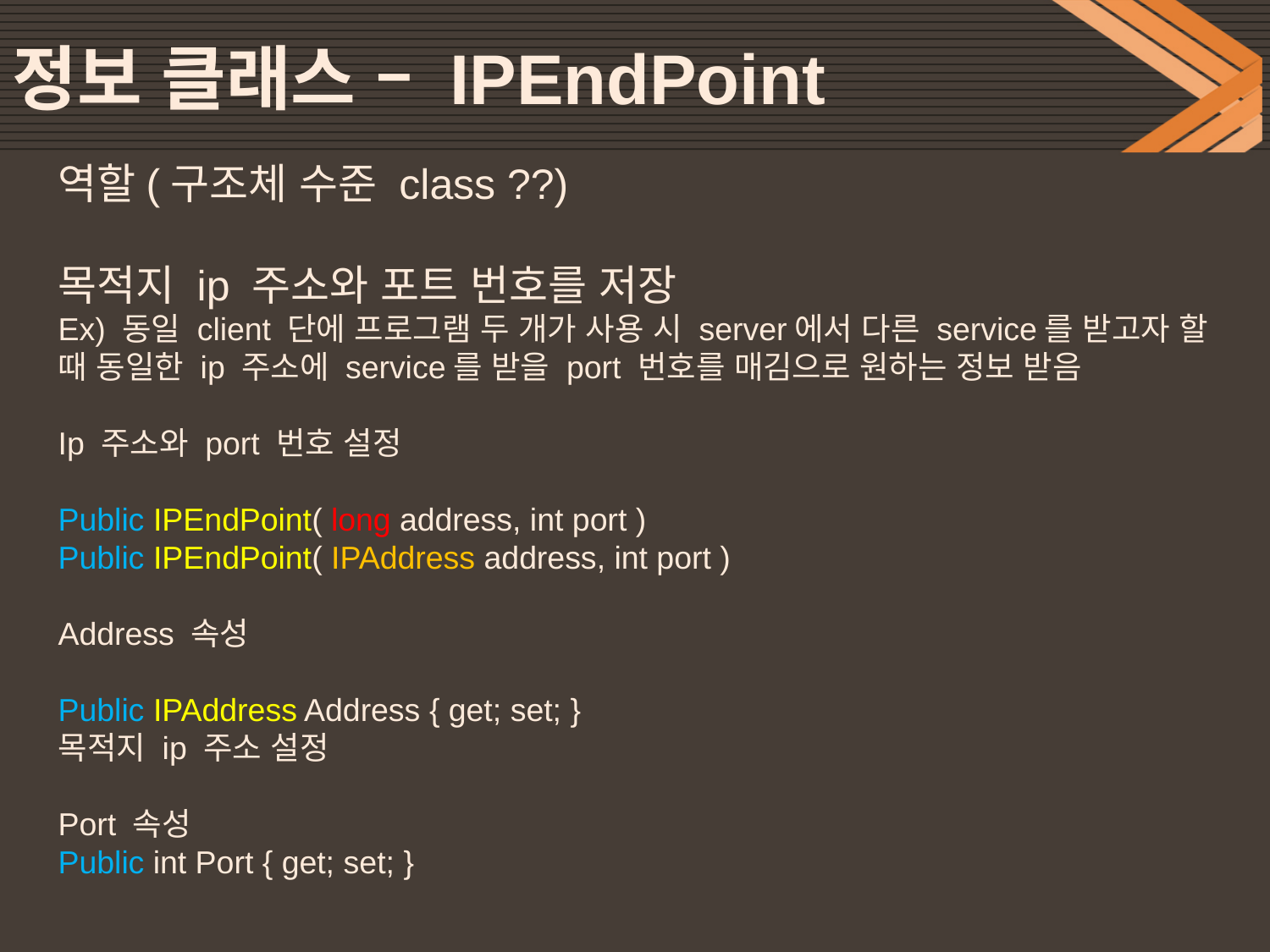

# 정보 클래스 – IPEndPoint
역할(구조체 수준 class ??)

목적지 ip 주소와 포트 번호를 저장
Ex) 동일 client 단에 프로그램 두 개가 사용 시 server에서 다른 service를 받고자 할 때 동일한 ip 주소에 service를 받을 port 번호를 매김으로 원하는 정보 받음

Ip 주소와 port 번호 설정

Public IPEndPoint( long address, int port )
Public IPEndPoint( IPAddress address, int port )

Address 속성

Public IPAddress Address { get; set; }
목적지 ip 주소 설정

Port 속성
Public int Port { get; set; }